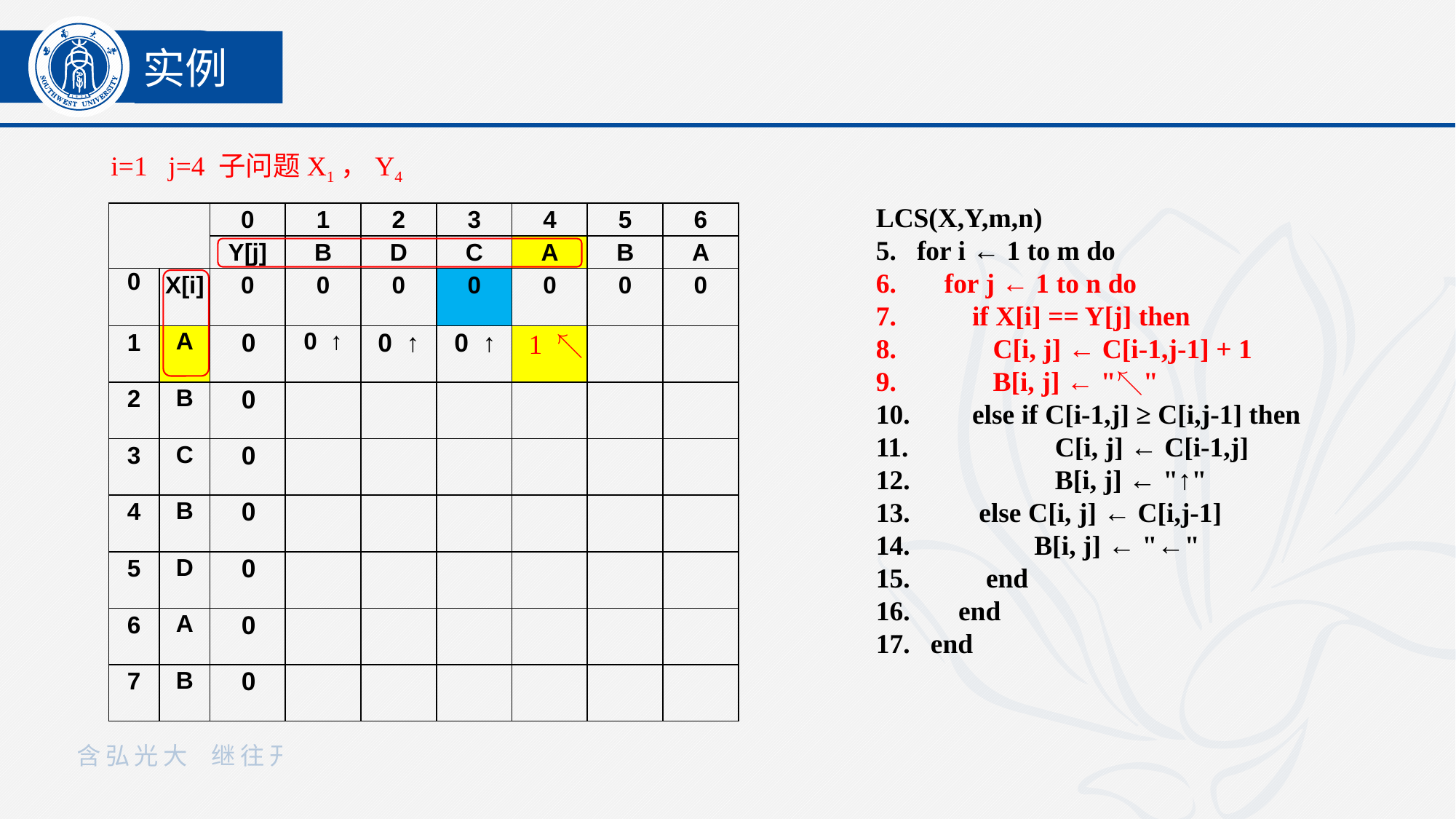

实例
i=1   j=4 子问题X1，Y4
LCS(X,Y,m,n)
for i ← 1 to m do
    for j ← 1 to n do
        if X[i] == Y[j] then
           C[i, j] ← C[i-1,j-1] + 1
           B[i, j] ← "↖"
        else if C[i-1,j] ≥ C[i,j-1] then
                    C[i, j] ← C[i-1,j]
                    B[i, j] ← "↑"
         else C[i, j] ← C[i,j-1]
                 B[i, j] ← "←"
          end
      end
  end
|  |  | 0 | 1 | 2 | 3 | 4 | 5 | 6 |
| --- | --- | --- | --- | --- | --- | --- | --- | --- |
|  |  | Y[j] | B | D | C | A | B | A |
| 0 | X[i] | 0 | 0 | 0 | 0 | 0 | 0 | 0 |
| 1 | A | 0 | 0 ↑ | 0 ↑ | 0 ↑ |  |  |  |
| 2 | B | 0 |  |  |  |  |  |  |
| 3 | C | 0 |  |  |  |  |  |  |
| 4 | B | 0 |  |  |  |  |  |  |
| 5 | D | 0 |  |  |  |  |  |  |
| 6 | A | 0 |  |  |  |  |  |  |
| 7 | B | 0 |  |  |  |  |  |  |

1  ↖